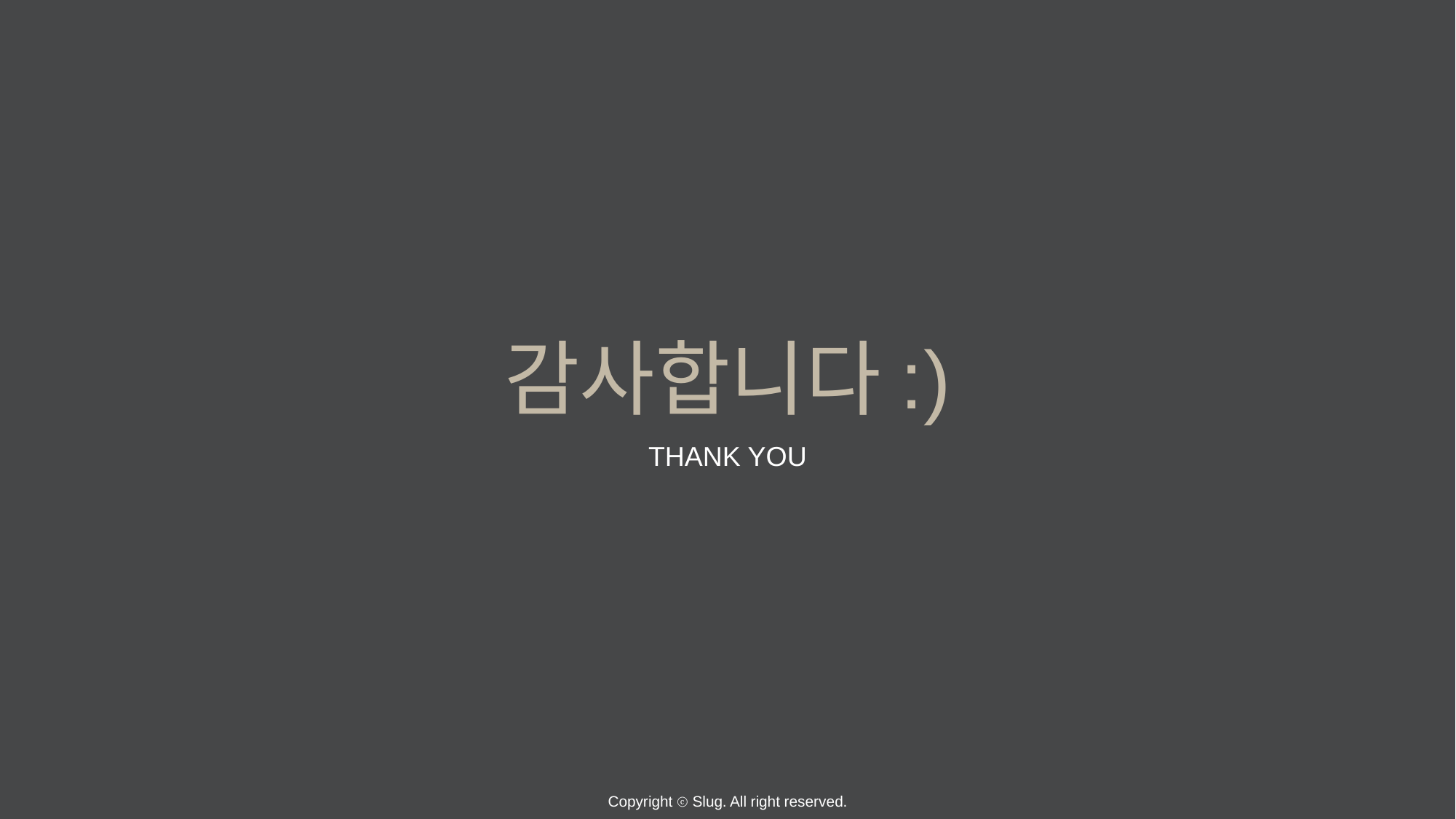

감사합니다:)
THANK YOU
Copyright ⓒ Slug. All right reserved.